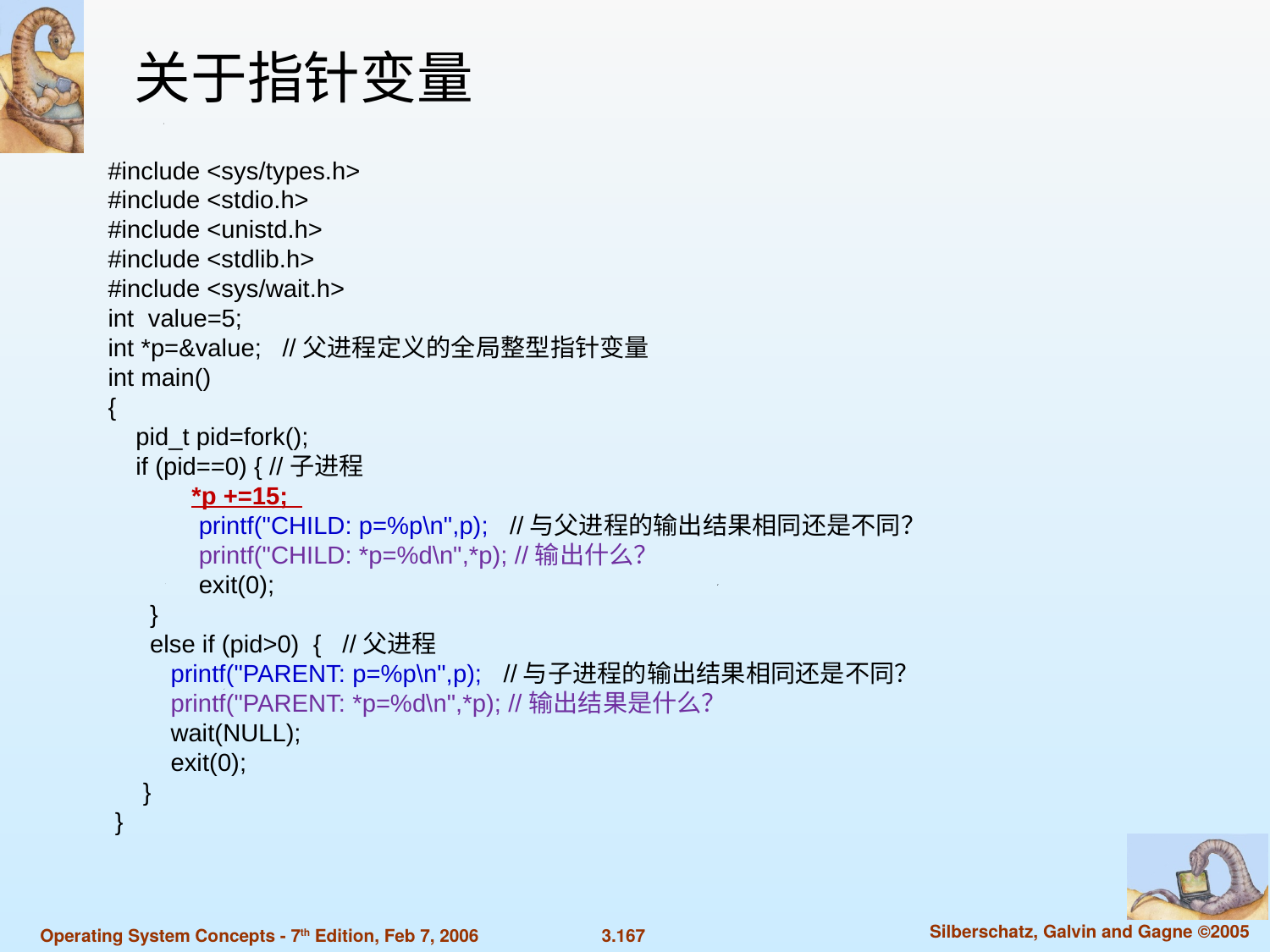

关于指针变量
#include <sys/types.h>
#include <stdio.h>
#include <unistd.h>
#include <stdlib.h>
#include <sys/wait.h>
int  value=5;
int *p=&value;   //父进程定义的全局整型指针变量
int main()
{
    pid_t pid=fork();
    if (pid==0) { //子进程
            *p +=15;
             printf("CHILD: p=%p\n",p);   //与父进程的输出结果相同还是不同？
             printf("CHILD: *p=%d\n",*p); //输出什么？
             exit(0);
      }
      else if (pid>0)  {   //父进程
         printf("PARENT: p=%p\n",p);   //与子进程的输出结果相同还是不同？
         printf("PARENT: *p=%d\n",*p); //输出结果是什么？
         wait(NULL);
         exit(0);
     }
 }